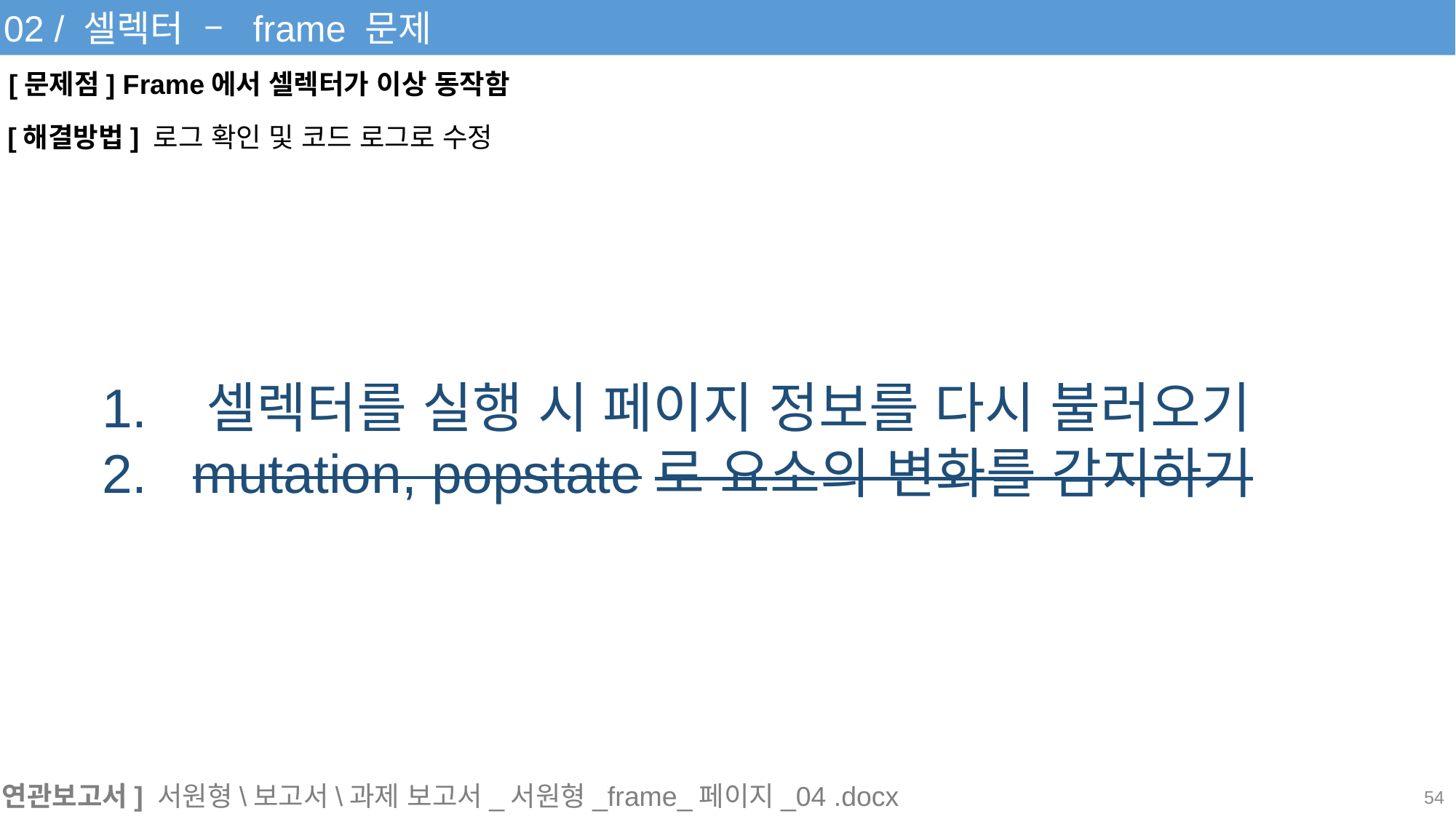

02 / 셀렉터  –  frame 문제
[문제점] Frame에서 셀렉터가 이상 동작함
[해결방법] 로그 확인 및 코드 로그로 수정
   셀렉터를 실행 시 페이지 정보를 다시 불러오기
2.   mutation, popstate로 요소의 변화를 감지하기
[연관보고서] 서원형\보고서\과제 보고서_서원형_frame_페이지_04 .docx
54